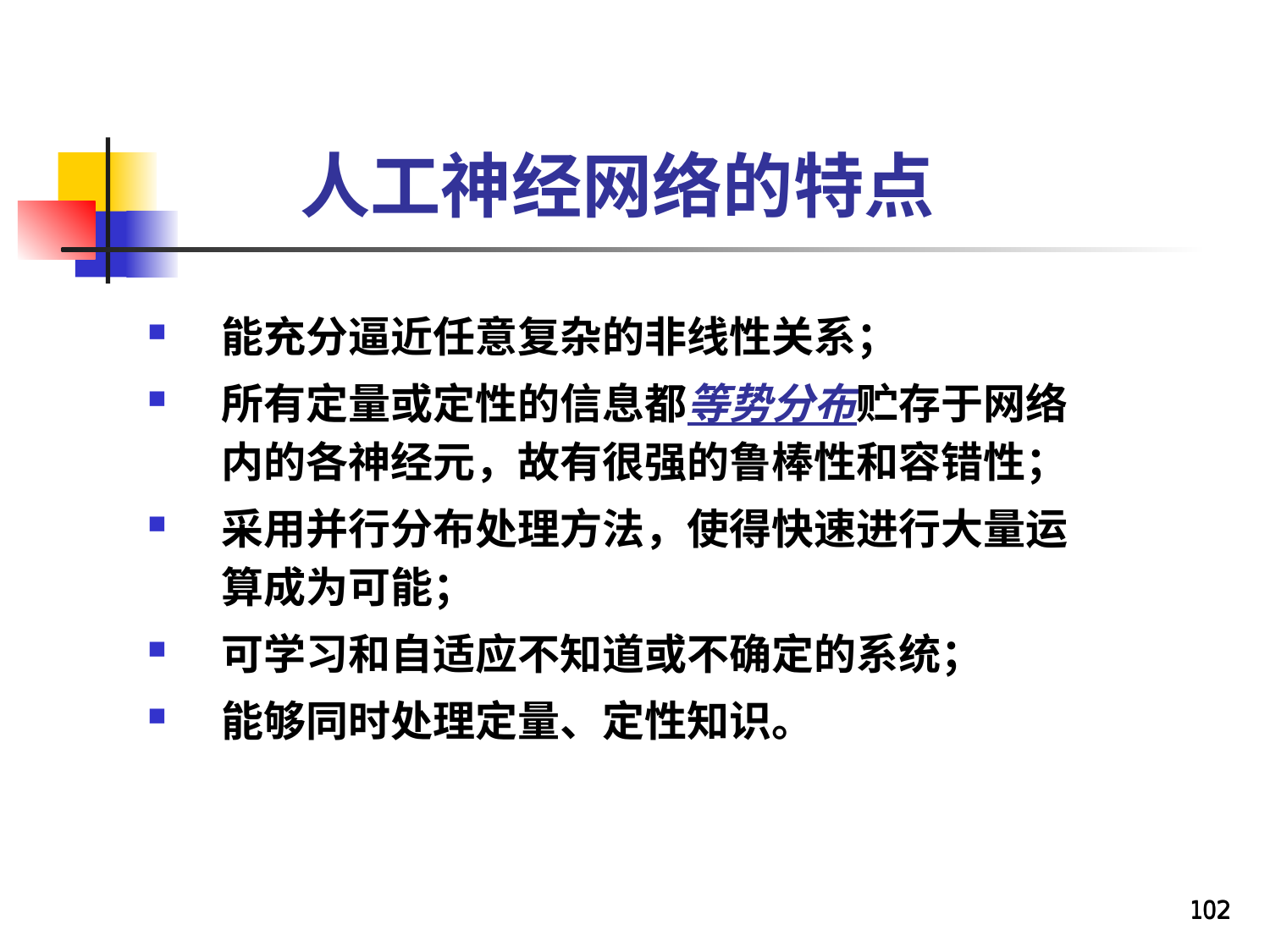

人工神经网络的特点
能充分逼近任意复杂的非线性关系；
所有定量或定性的信息都等势分布贮存于网络内的各神经元，故有很强的鲁棒性和容错性；
采用并行分布处理方法，使得快速进行大量运算成为可能；
可学习和自适应不知道或不确定的系统；
能够同时处理定量、定性知识。
102
102